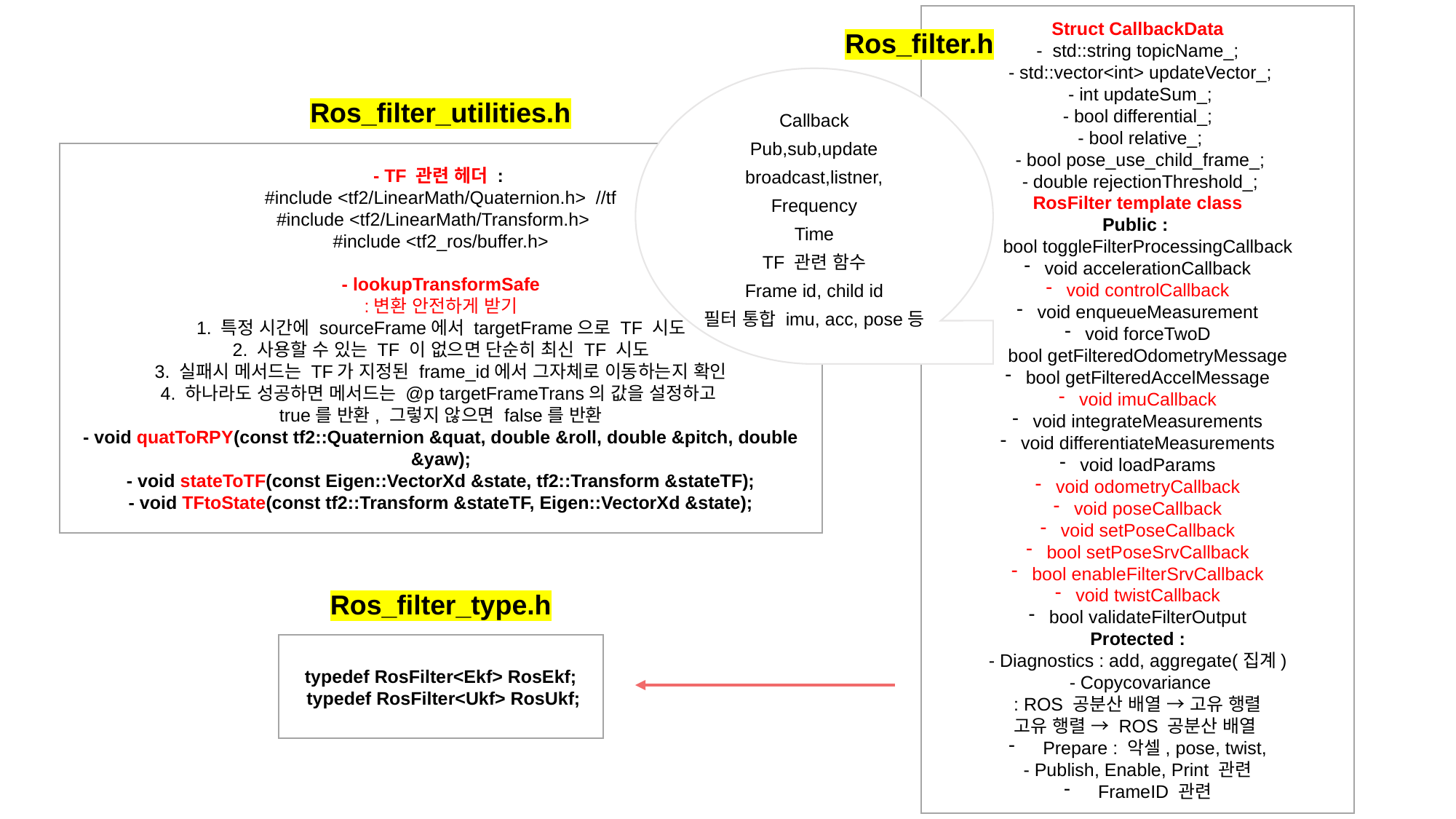

Ros_filter.h
Struct CallbackData
-  std::string topicName_;
 - std::vector<int> updateVector_;
 - int updateSum_;
- bool differential_;
 - bool relative_;
 - bool pose_use_child_frame_;
 - double rejectionThreshold_;
RosFilter template class
Public :
bool toggleFilterProcessingCallback
void accelerationCallback
void controlCallback
void enqueueMeasurement
void forceTwoD
bool getFilteredOdometryMessage
bool getFilteredAccelMessage
void imuCallback
void integrateMeasurements
void differentiateMeasurements
void loadParams
void odometryCallback
void poseCallback
void setPoseCallback
bool setPoseSrvCallback
bool enableFilterSrvCallback
void twistCallback
bool validateFilterOutput
Protected :
- Diagnostics : add, aggregate(집계)
 - Copycovariance
: ROS 공분산 배열 → 고유 행렬
고유 행렬 → ROS 공분산 배열
Prepare : 악셀, pose, twist,
- Publish, Enable, Print 관련
FrameID 관련

Callback
Pub,sub,update
broadcast,listner,
Frequency
Time
TF 관련 함수
Frame id, child id
필터 통합 imu, acc, pose등
Ros_filter_utilities.h
- TF 관련 헤더 :
#include <tf2/LinearMath/Quaternion.h>  //tf
#include <tf2/LinearMath/Transform.h>
#include <tf2_ros/buffer.h>

- lookupTransformSafe
:변환 안전하게 받기
1. 특정 시간에 sourceFrame에서 targetFrame으로 TF 시도
2. 사용할 수 있는 TF 이 없으면 단순히 최신 TF 시도
3. 실패시 메서드는 TF가 지정된 frame_id에서 그자체로 이동하는지 확인
4. 하나라도 성공하면 메서드는 @p targetFrameTrans의 값을 설정하고
true를 반환, 그렇지 않으면 false를 반환
- void quatToRPY(const tf2::Quaternion &quat, double &roll, double &pitch, double &yaw);
- void stateToTF(const Eigen::VectorXd &state, tf2::Transform &stateTF);
- void TFtoState(const tf2::Transform &stateTF, Eigen::VectorXd &state);
Ros_filter_type.h
typedef RosFilter<Ekf> RosEkf;
 typedef RosFilter<Ukf> RosUkf;